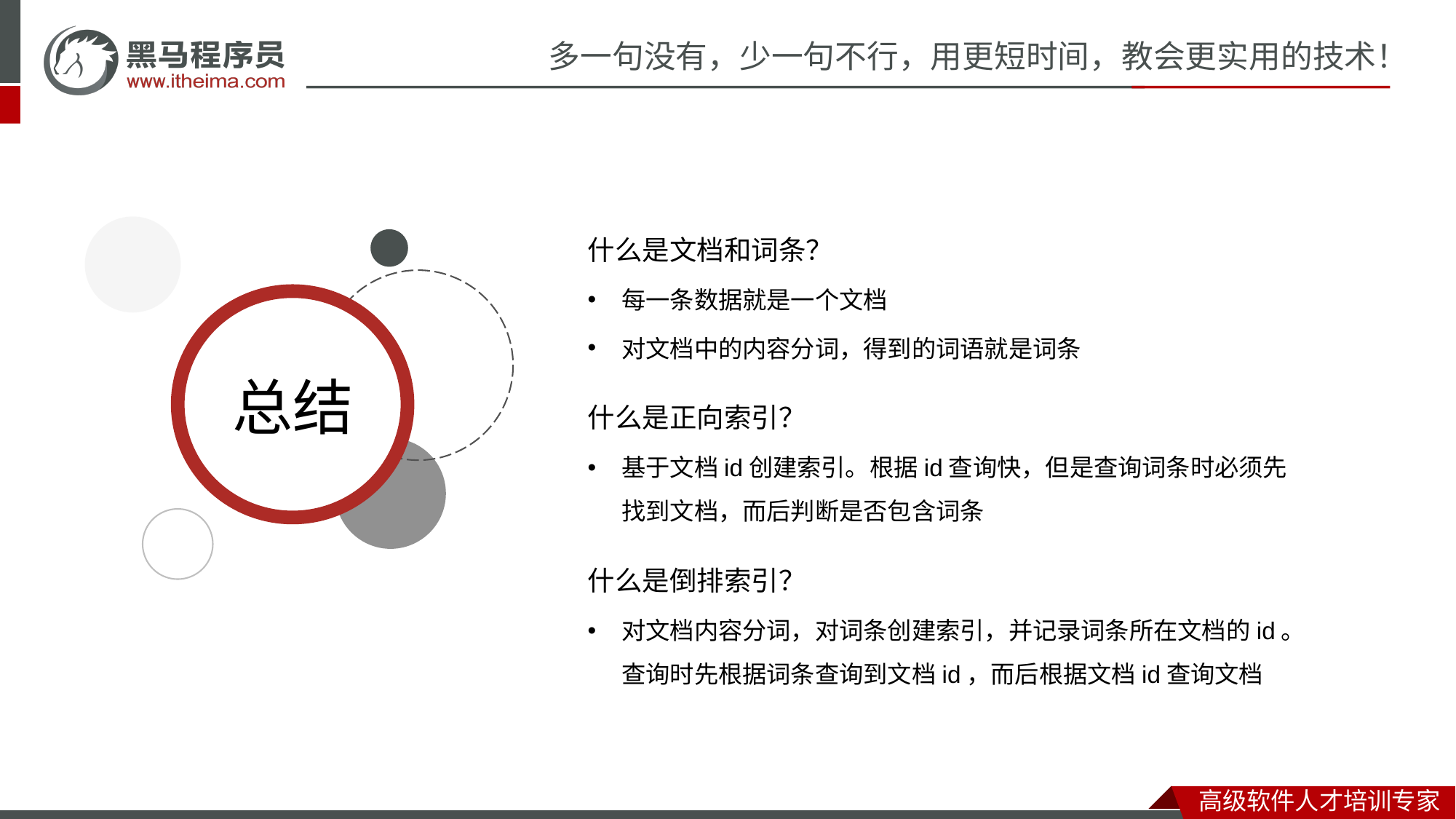

什么是文档和词条？
每一条数据就是一个文档
对文档中的内容分词，得到的词语就是词条
什么是正向索引？
基于文档id创建索引。根据id查询快，但是查询词条时必须先找到文档，而后判断是否包含词条
什么是倒排索引？
对文档内容分词，对词条创建索引，并记录词条所在文档的id。查询时先根据词条查询到文档id，而后根据文档id查询文档